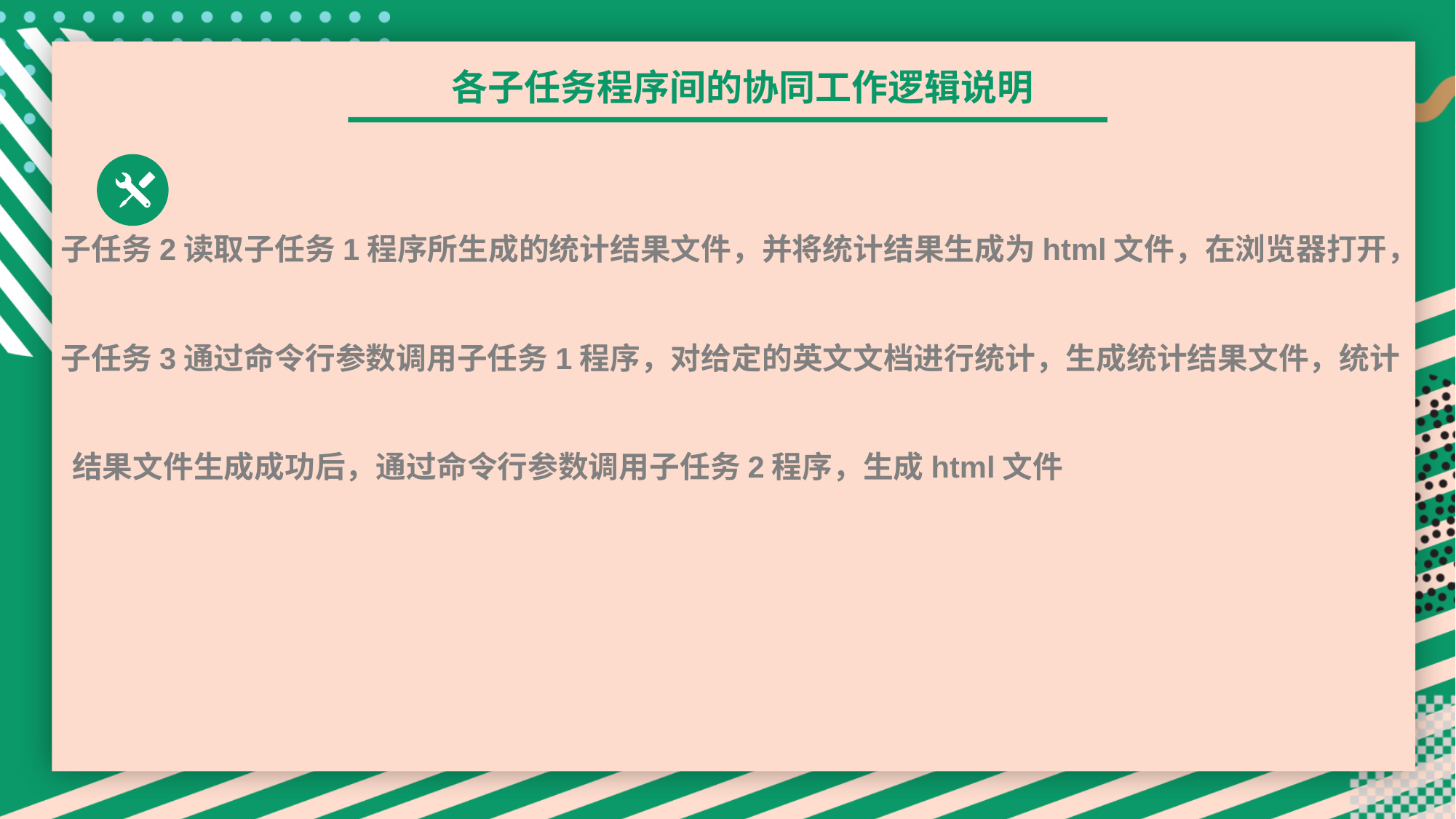

各子任务程序间的协同工作逻辑说明

子任务2读取子任务1程序所生成的统计结果文件，并将统计结果生成为html文件，在浏览器打开，
子任务3通过命令行参数调用子任务1程序，对给定的英文文档进行统计，生成统计结果文件，统计

结果文件生成成功后，通过命令行参数调用子任务2程序，生成html文件